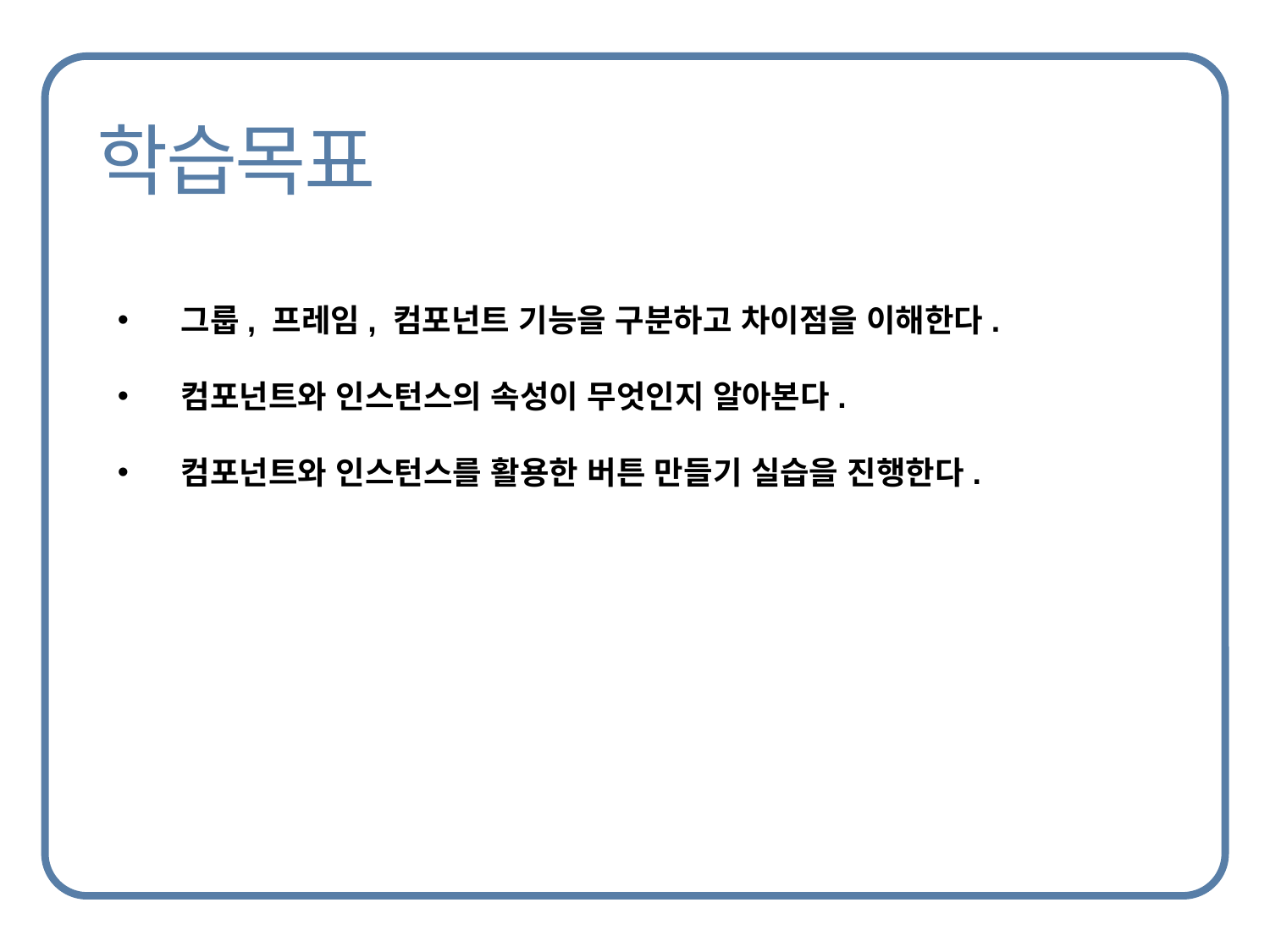

그룹, 프레임, 컴포넌트 기능을 구분하고 차이점을 이해한다.
컴포넌트와 인스턴스의 속성이 무엇인지 알아본다.
컴포넌트와 인스턴스를 활용한 버튼 만들기 실습을 진행한다.